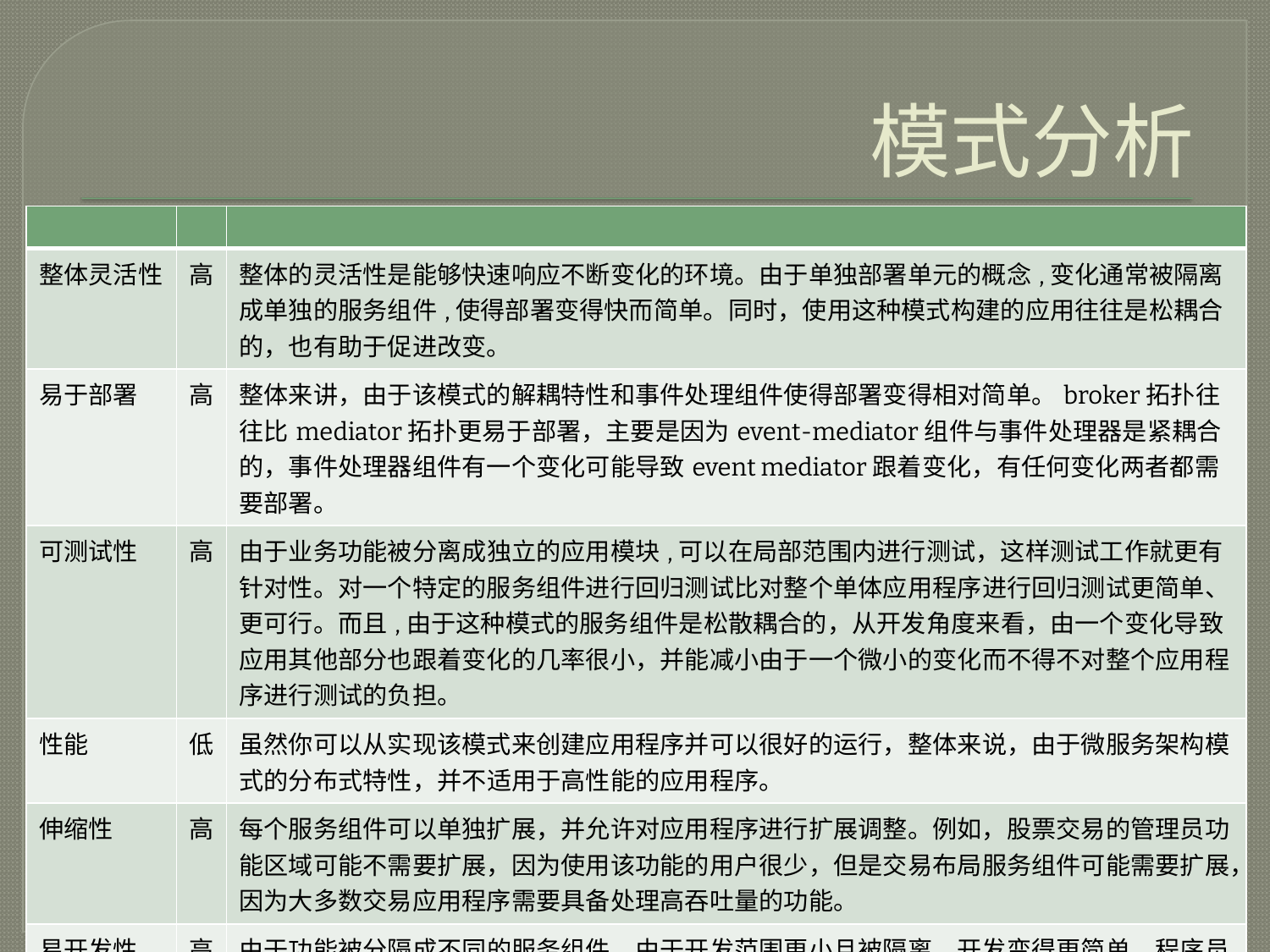

# 模式分析
|  |  |  |
| --- | --- | --- |
| 整体灵活性 | 高 | 整体的灵活性是能够快速响应不断变化的环境。由于单独部署单元的概念,变化通常被隔离成单独的服务组件,使得部署变得快而简单。同时，使用这种模式构建的应用往往是松耦合的，也有助于促进改变。 |
| 易于部署 | 高 | 整体来讲，由于该模式的解耦特性和事件处理组件使得部署变得相对简单。broker拓扑往往比mediator拓扑更易于部署，主要是因为event-mediator组件与事件处理器是紧耦合的，事件处理器组件有一个变化可能导致event mediator跟着变化，有任何变化两者都需要部署。 |
| 可测试性 | 高 | 由于业务功能被分离成独立的应用模块,可以在局部范围内进行测试，这样测试工作就更有针对性。对一个特定的服务组件进行回归测试比对整个单体应用程序进行回归测试更简单、更可行。而且,由于这种模式的服务组件是松散耦合的，从开发角度来看，由一个变化导致应用其他部分也跟着变化的几率很小，并能减小由于一个微小的变化而不得不对整个应用程序进行测试的负担。 |
| 性能 | 低 | 虽然你可以从实现该模式来创建应用程序并可以很好的运行，整体来说，由于微服务架构模式的分布式特性，并不适用于高性能的应用程序。 |
| 伸缩性 | 高 | 每个服务组件可以单独扩展，并允许对应用程序进行扩展调整。例如，股票交易的管理员功能区域可能不需要扩展，因为使用该功能的用户很少，但是交易布局服务组件可能需要扩展，因为大多数交易应用程序需要具备处理高吞吐量的功能。 |
| 易开发性 | 高 | 由于功能被分隔成不同的服务组件，由于开发范围更小且被隔离，开发变得更简单。程序员在一个服务组件做出一个变化影响其他服务组件的几率是很小的，从而减少开发人员或开发团队之间的协调。 |